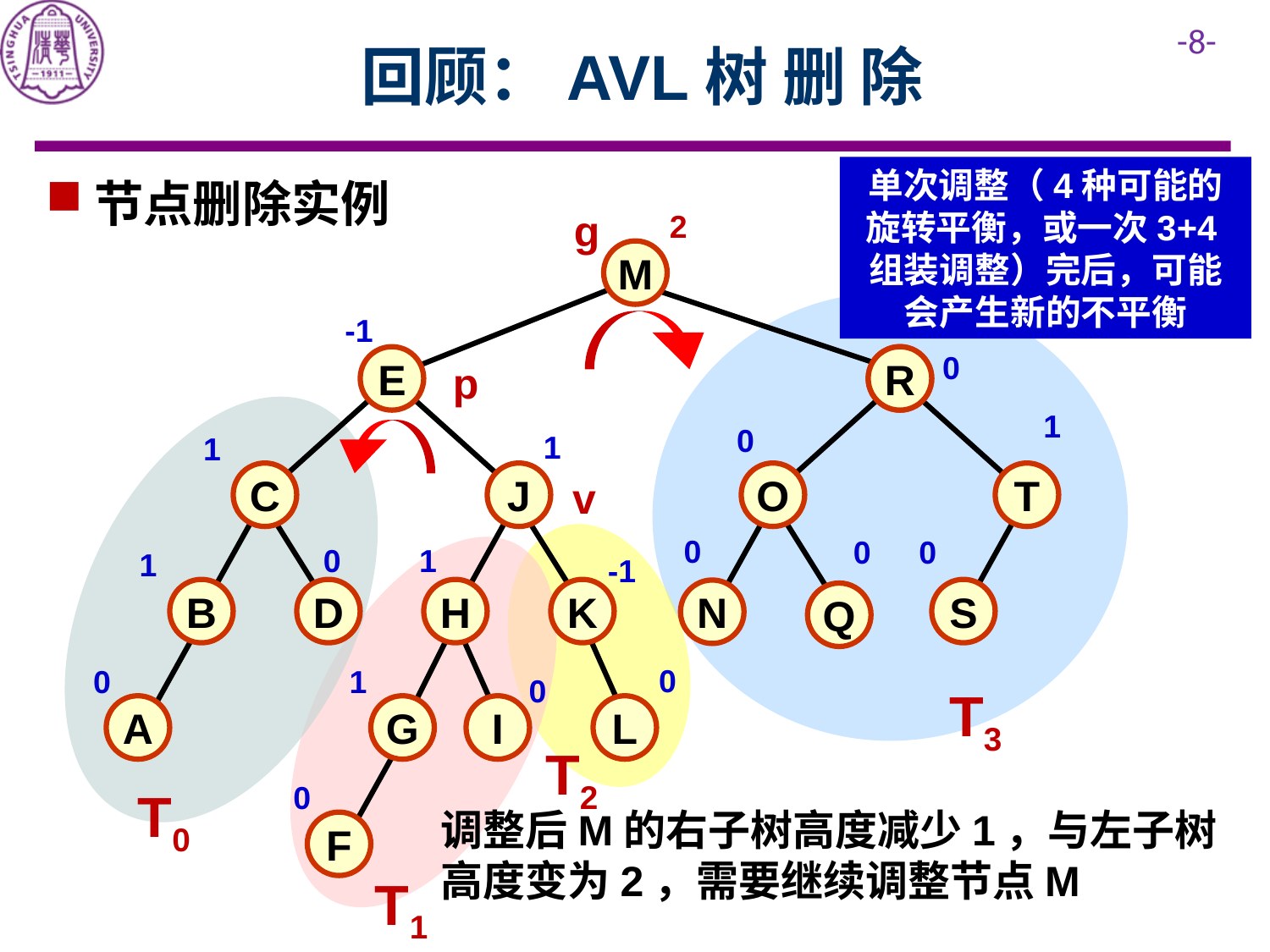

# 回顾：AVL树 删 除
单次调整（4种可能的旋转平衡，或一次3+4组装调整）完后，可能会产生新的不平衡
节点删除实例
g
2
M

-1
0
E
P
R
p

1
0
1
1
C
J
O
T
v

0
0
0
0
1
1
-1
B
D
H
K
S
N
Q

0
0
1
0
T3
A
G
I
L
T2

0
T0
调整后M的右子树高度减少1，与左子树高度变为2，需要继续调整节点M
F
T1